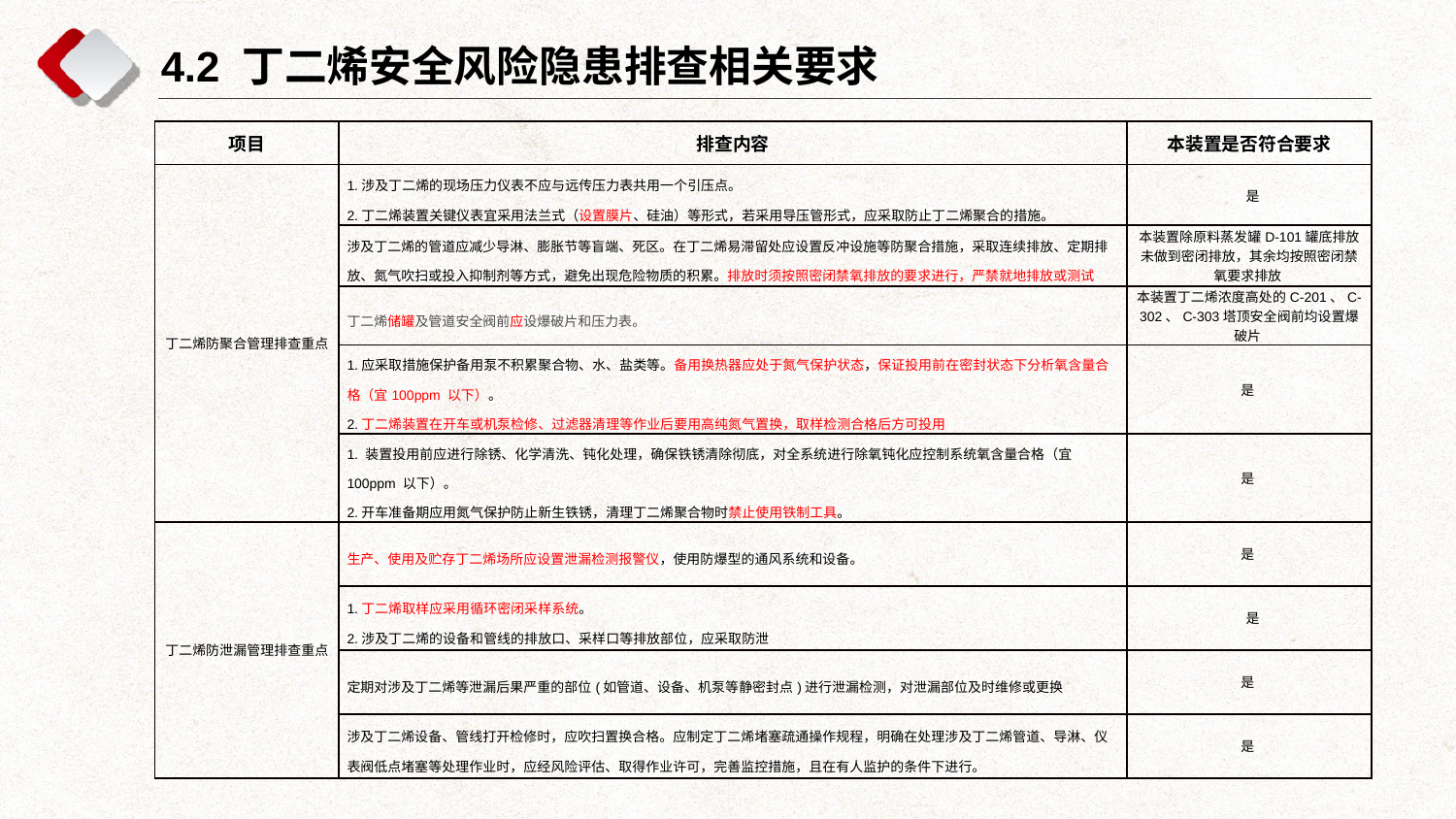

4.2 丁二烯安全风险隐患排查相关要求
| 项目 | 排查内容 | 本装置是否符合要求 |
| --- | --- | --- |
| 丁二烯防聚合管理排查重点 | 1.涉及丁二烯的现场压力仪表不应与远传压力表共用一个引压点。 2.丁二烯装置关键仪表宜采用法兰式（设置膜片、硅油）等形式，若采用导压管形式，应采取防止丁二烯聚合的措施。 | 是 |
|  | 涉及丁二烯的管道应减少导淋、膨胀节等盲端、死区。在丁二烯易滞留处应设置反冲设施等防聚合措施，采取连续排放、定期排放、氮气吹扫或投入抑制剂等方式，避免出现危险物质的积累。排放时须按照密闭禁氧排放的要求进行，严禁就地排放或测试 | 本装置除原料蒸发罐D-101罐底排放未做到密闭排放，其余均按照密闭禁氧要求排放 |
|  | 丁二烯储罐及管道安全阀前应设爆破片和压力表。 | 本装置丁二烯浓度高处的C-201、C-302、C-303塔顶安全阀前均设置爆破片 |
|  | 1.应采取措施保护备用泵不积累聚合物、水、盐类等。备用换热器应处于氮气保护状态，保证投用前在密封状态下分析氧含量合格（宜100ppm 以下）。 2.丁二烯装置在开车或机泵检修、过滤器清理等作业后要用高纯氮气置换，取样检测合格后方可投用 | 是 |
|  | 1. 装置投用前应进行除锈、化学清洗、钝化处理，确保铁锈清除彻底，对全系统进行除氧钝化应控制系统氧含量合格（宜100ppm 以下）。 2.开车准备期应用氮气保护防止新生铁锈，清理丁二烯聚合物时禁止使用铁制工具。 | 是 |
| 丁二烯防泄漏管理排查重点 | 生产、使用及贮存丁二烯场所应设置泄漏检测报警仪，使用防爆型的通风系统和设备。 | 是 |
|  | 1.丁二烯取样应采用循环密闭采样系统。 2.涉及丁二烯的设备和管线的排放口、采样口等排放部位，应采取防泄 | 是 |
|  | 定期对涉及丁二烯等泄漏后果严重的部位(如管道、设备、机泵等静密封点)进行泄漏检测，对泄漏部位及时维修或更换 | 是 |
|  | 涉及丁二烯设备、管线打开检修时，应吹扫置换合格。应制定丁二烯堵塞疏通操作规程，明确在处理涉及丁二烯管道、导淋、仪表阀低点堵塞等处理作业时，应经风险评估、取得作业许可，完善监控措施，且在有人监护的条件下进行。 | 是 |